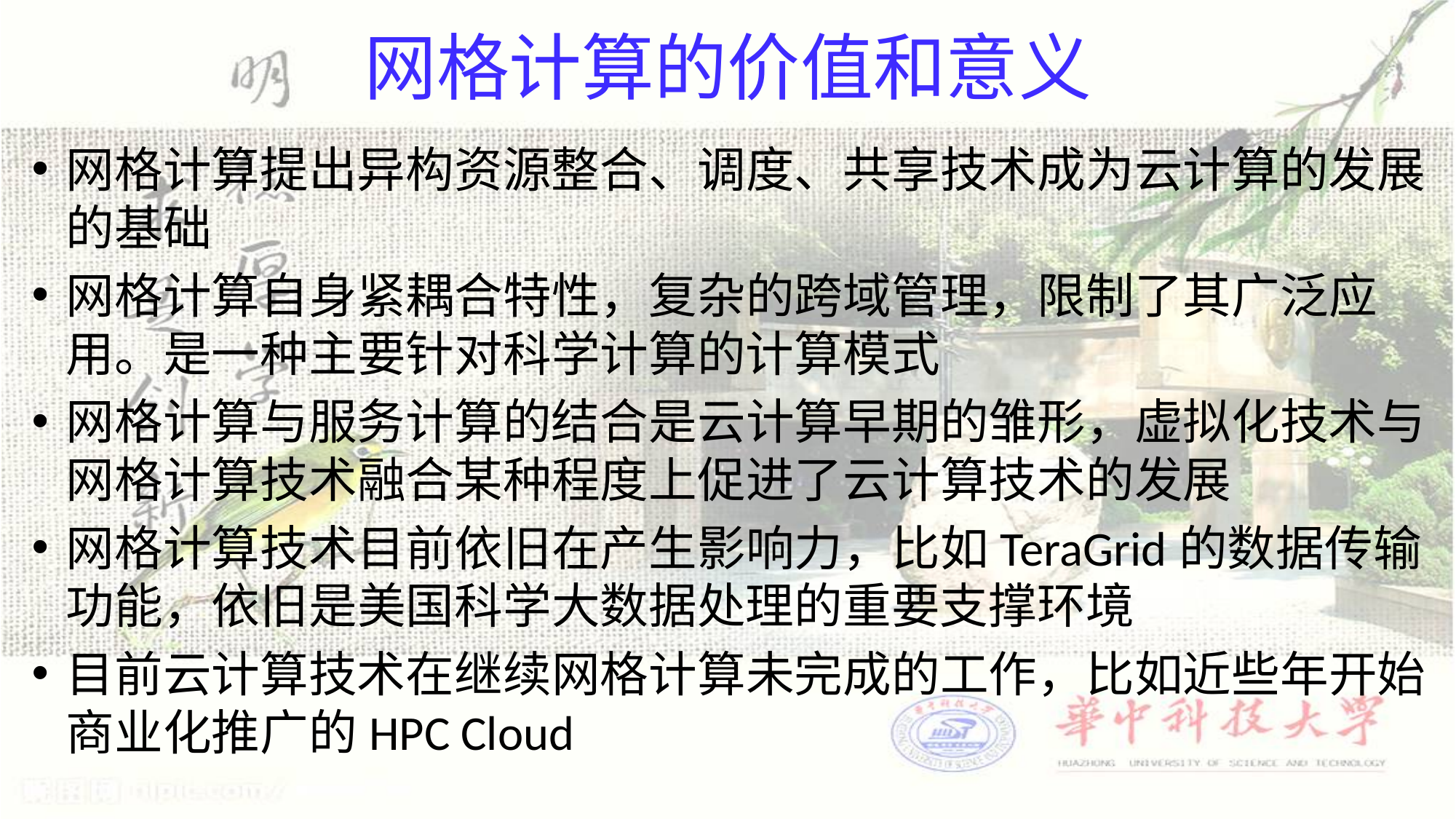

# 网格计算的价值和意义
网格计算提出异构资源整合、调度、共享技术成为云计算的发展的基础
网格计算自身紧耦合特性，复杂的跨域管理，限制了其广泛应用。是一种主要针对科学计算的计算模式
网格计算与服务计算的结合是云计算早期的雏形，虚拟化技术与网格计算技术融合某种程度上促进了云计算技术的发展
网格计算技术目前依旧在产生影响力，比如TeraGrid的数据传输功能，依旧是美国科学大数据处理的重要支撑环境
目前云计算技术在继续网格计算未完成的工作，比如近些年开始商业化推广的HPC Cloud